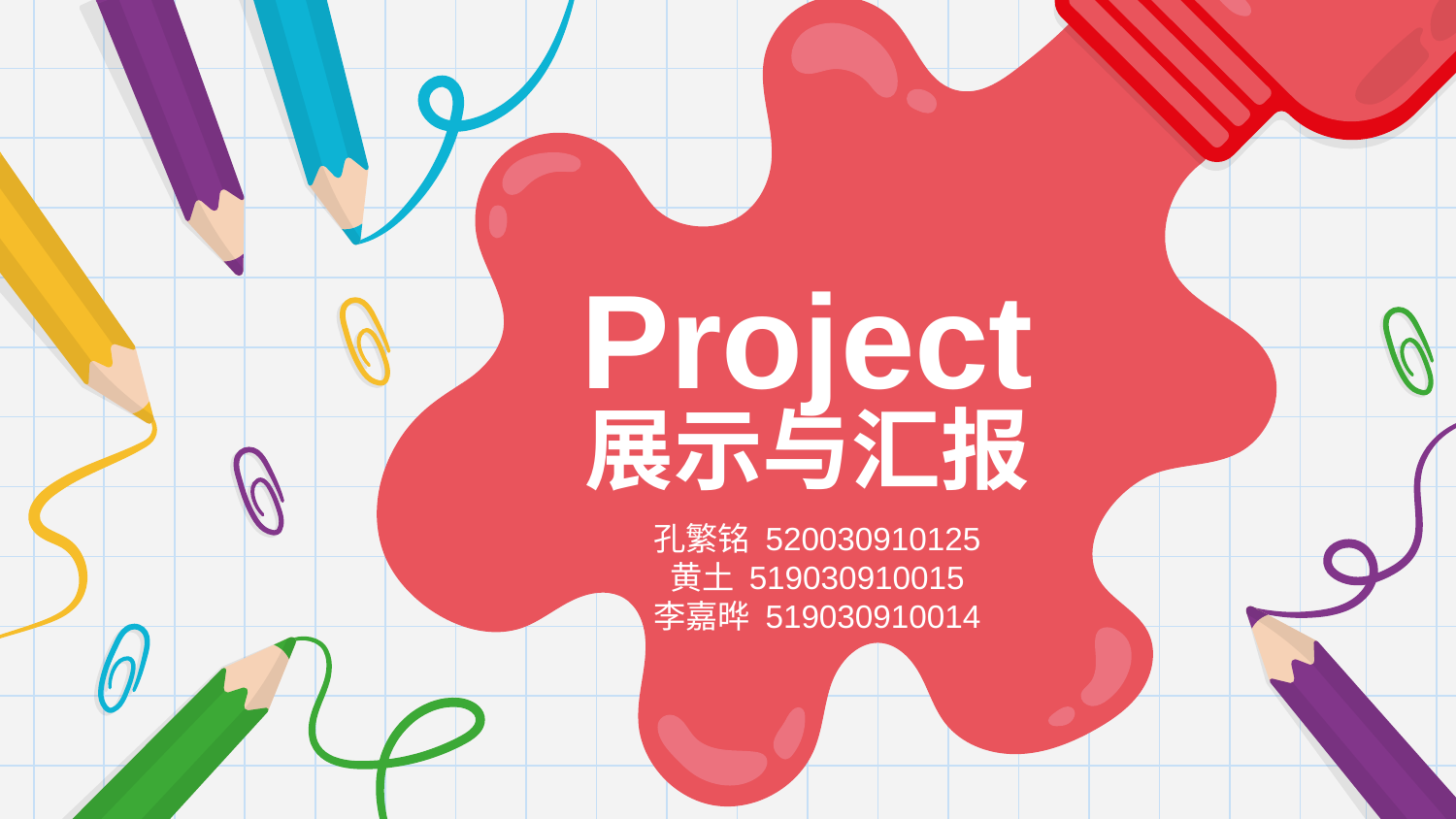

# Project 展示与汇报
孔繁铭 520030910125
黄土 519030910015
李嘉晔 519030910014